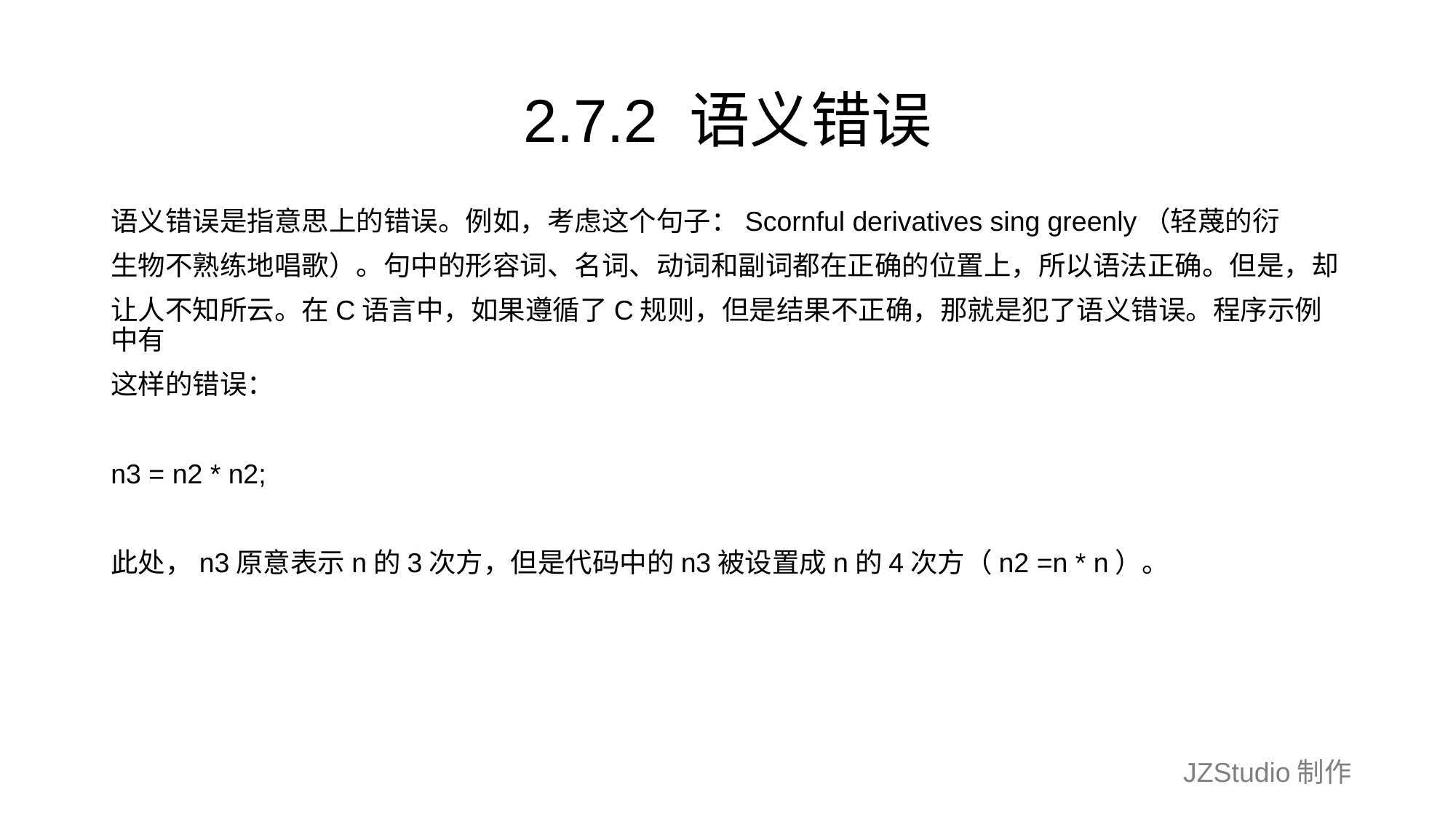

# 2.7.2 语义错误
语义错误是指意思上的错误。例如，考虑这个句子：Scornful derivatives sing greenly（轻蔑的衍
生物不熟练地唱歌）。句中的形容词、名词、动词和副词都在正确的位置上，所以语法正确。但是，却
让人不知所云。在C语言中，如果遵循了C规则，但是结果不正确，那就是犯了语义错误。程序示例中有
这样的错误：

n3 = n2 * n2;

此处，n3原意表示n的3次方，但是代码中的n3被设置成n的4次方（n2 =n * n）。